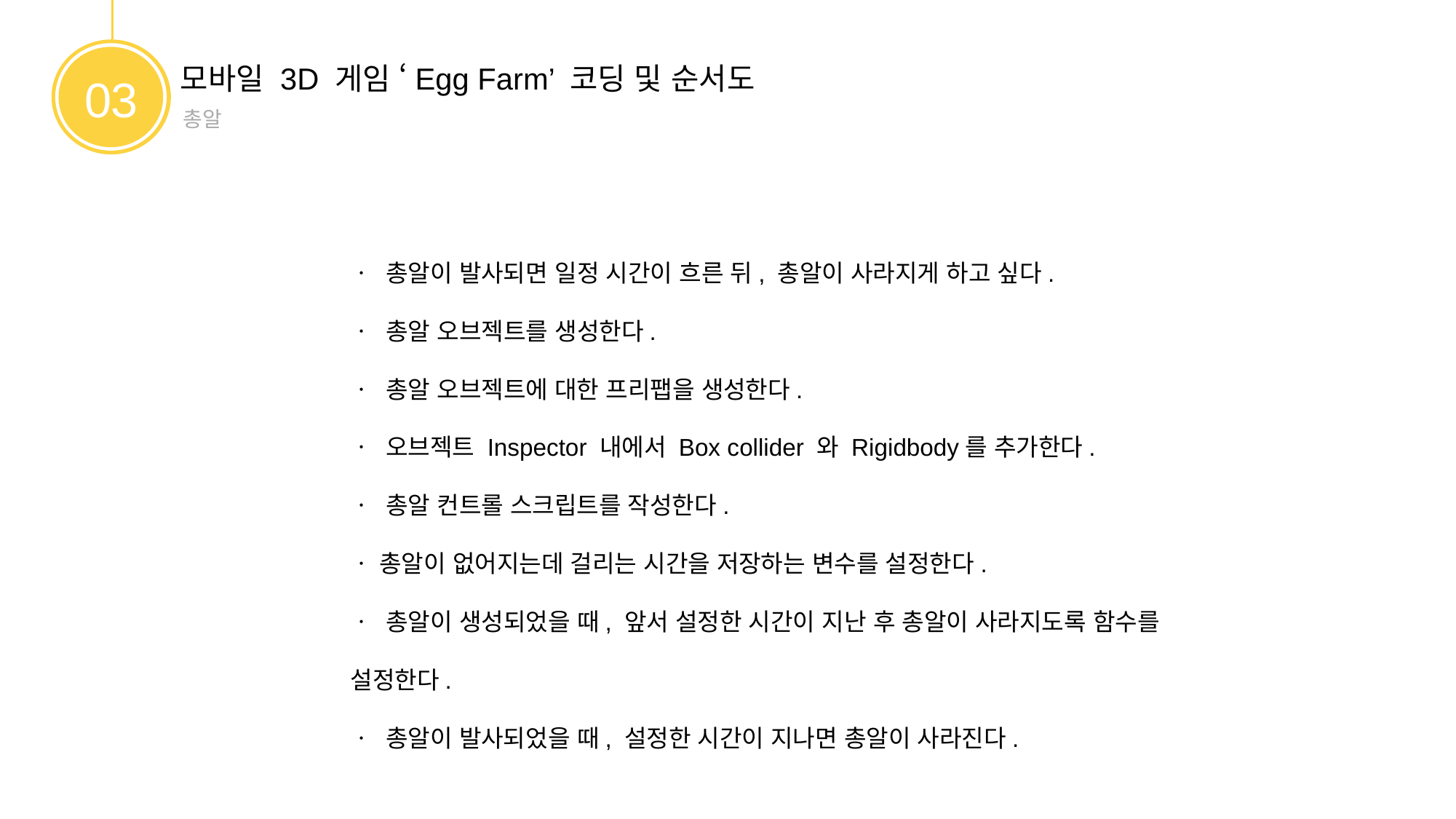

모바일 3D 게임 ‘Egg Farm’ 코딩 및 순서도
03
총알
ㆍ  총알이 발사되면 일정 시간이 흐른 뒤, 총알이 사라지게 하고 싶다.
ㆍ  총알 오브젝트를 생성한다.
ㆍ  총알 오브젝트에 대한 프리팹을 생성한다.
ㆍ  오브젝트 Inspector 내에서 Box collider 와 Rigidbody를 추가한다.
ㆍ  총알 컨트롤 스크립트를 작성한다.
ㆍ 총알이 없어지는데 걸리는 시간을 저장하는 변수를 설정한다.
ㆍ  총알이 생성되었을 때, 앞서 설정한 시간이 지난 후 총알이 사라지도록 함수를 설정한다.
ㆍ  총알이 발사되었을 때, 설정한 시간이 지나면 총알이 사라진다.